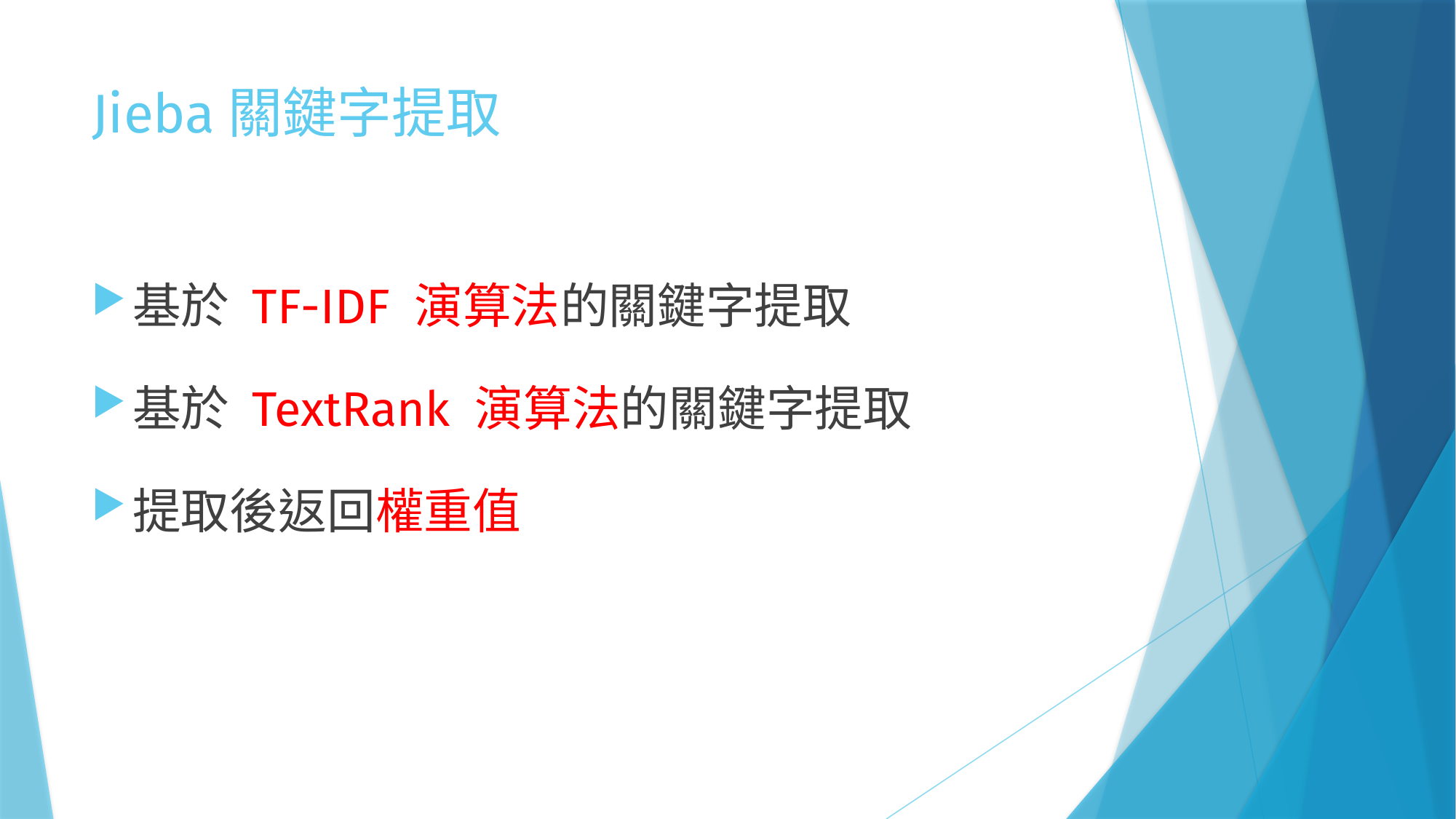

# Jieba關鍵字提取
基於 TF-IDF 演算法的關鍵字提取
基於 TextRank 演算法的關鍵字提取
提取後返回權重值